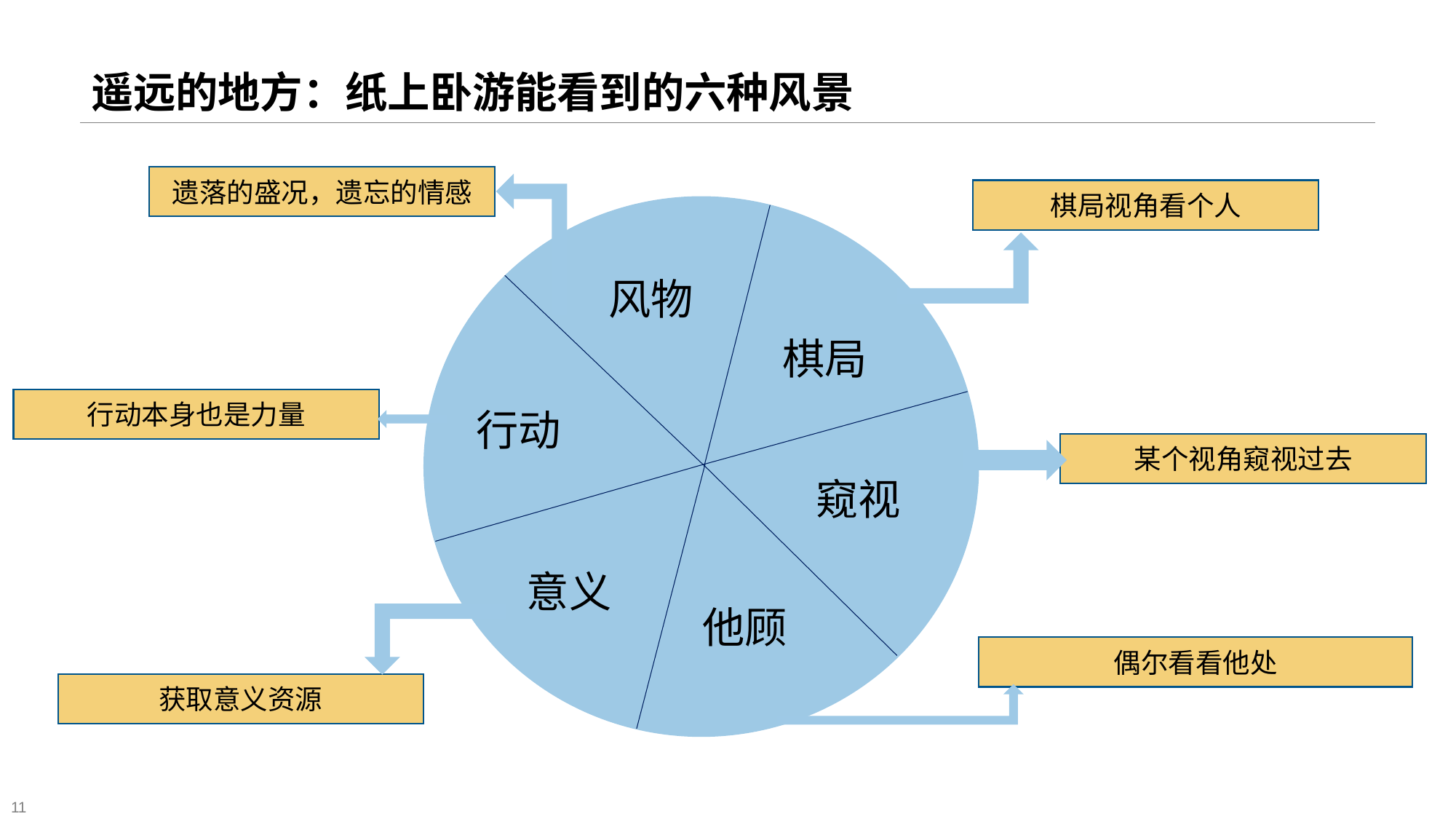

# 遥远的地方：纸上卧游能看到的六种风景
遗落的盛况，遗忘的情感
棋局视角看个人

风物
棋局
行动本身也是力量
行动

某个视角窥视过去

窥视
意义
他顾

偶尔看看他处
获取意义资源